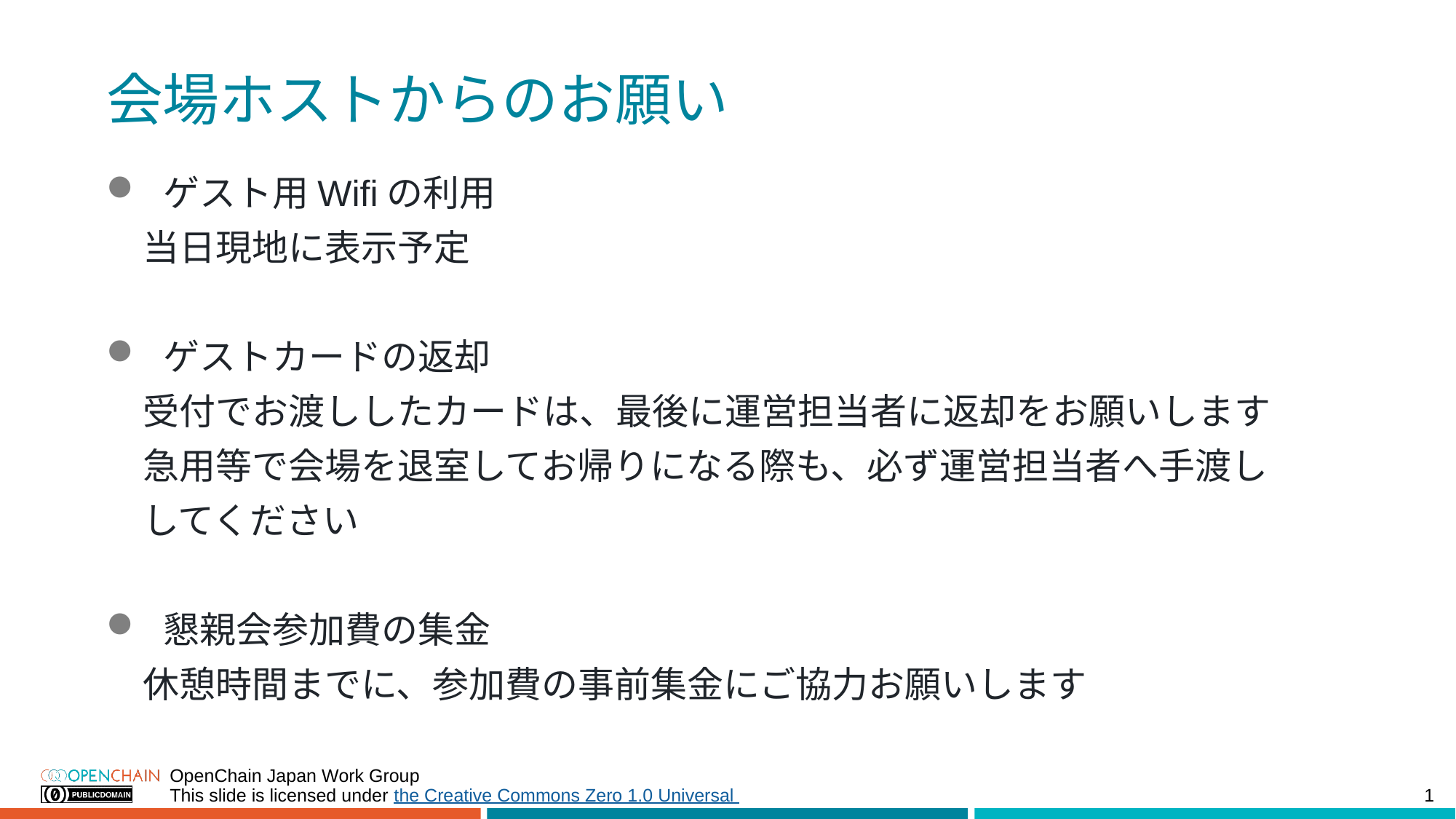

# 会場ホストからのお願い
ゲスト用Wifiの利用
　当日現地に表示予定

ゲストカードの返却
　受付でお渡ししたカードは、最後に運営担当者に返却をお願いします
　急用等で会場を退室してお帰りになる際も、必ず運営担当者へ手渡し
　してください

懇親会参加費の集金
　休憩時間までに、参加費の事前集金にご協力お願いします

OpenChain Japan Work Group
1